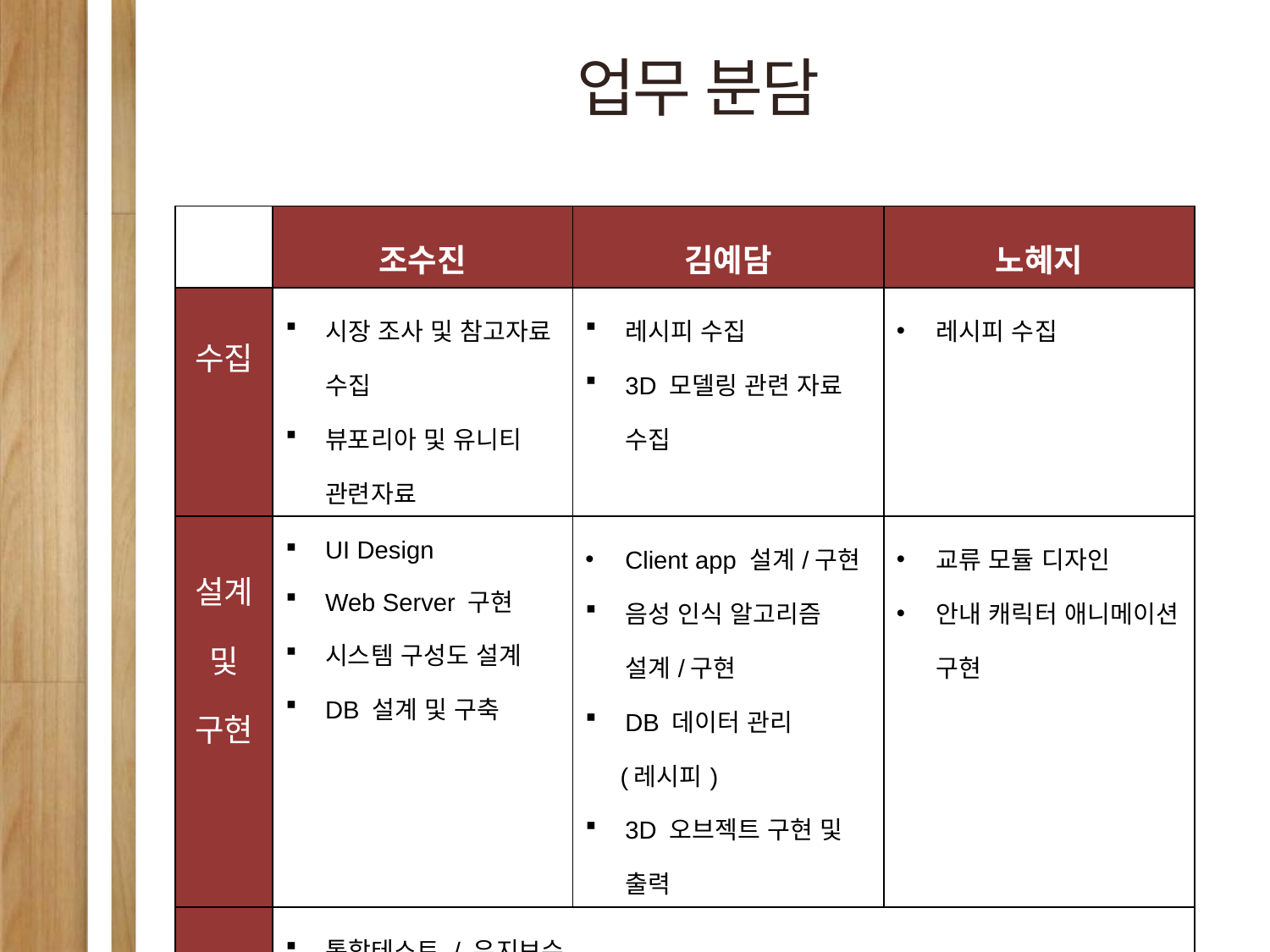

업무 분담
|  | 조수진 | 김예담 | 노혜지 |
| --- | --- | --- | --- |
| 수집 | 시장 조사 및 참고자료 수집 뷰포리아 및 유니티 관련자료 | 레시피 수집 3D 모델링 관련 자료 수집 | 레시피 수집 |
| 설계 및 구현 | UI Design Web Server 구현 시스템 구성도 설계 DB 설계 및 구축 | Client app 설계/구현 음성 인식 알고리즘 설계/구현 DB 데이터 관리 (레시피) 3D 오브젝트 구현 및 출력 | 교류 모듈 디자인 안내 캐릭터 애니메이션 구현 |
| 테스트 | 통합테스트 / 유지보수 |  |  |